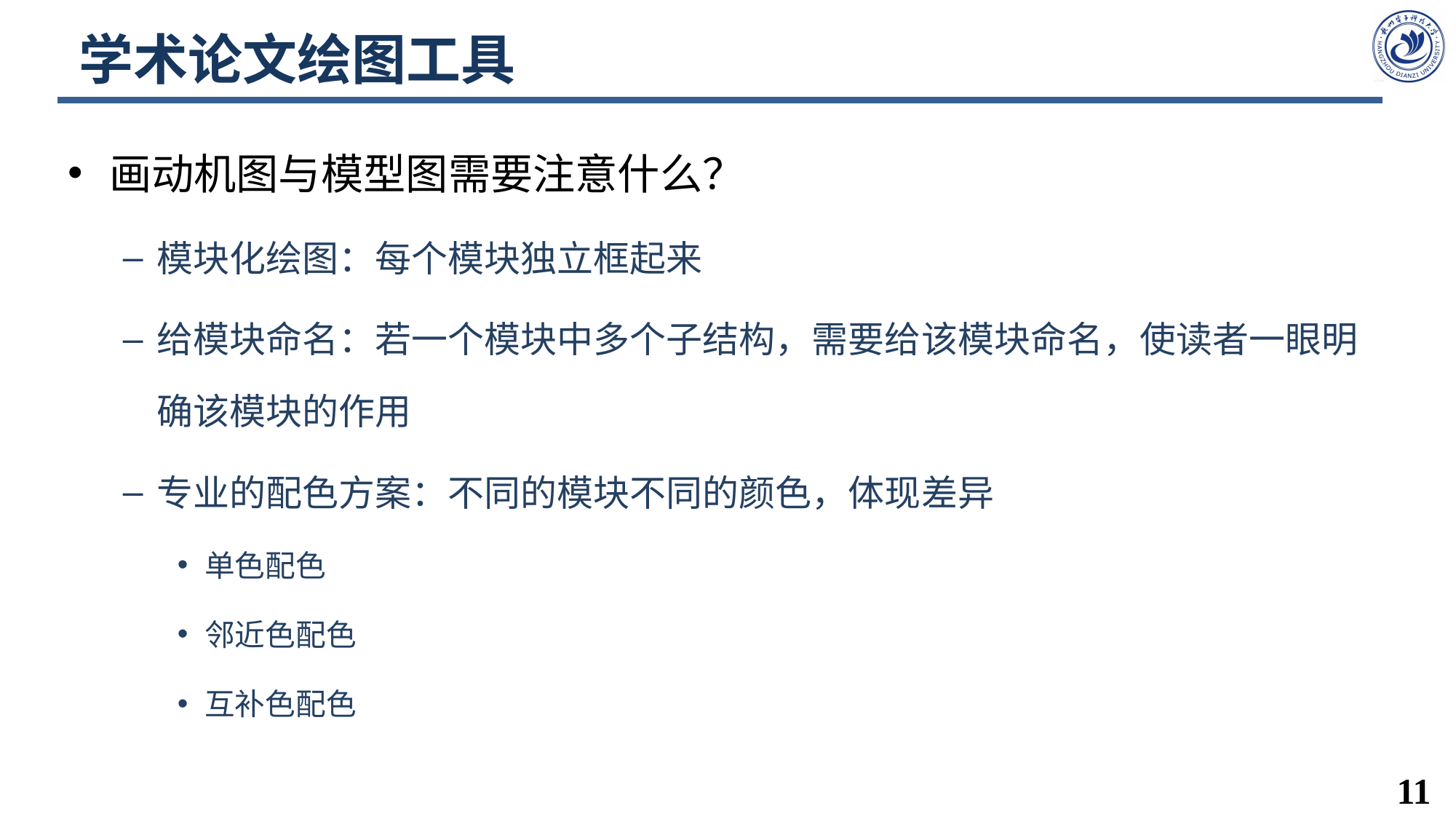

# 学术论文绘图工具
画动机图与模型图需要注意什么？
模块化绘图：每个模块独立框起来
给模块命名：若一个模块中多个子结构，需要给该模块命名，使读者一眼明确该模块的作用
专业的配色方案：不同的模块不同的颜色，体现差异
单色配色
邻近色配色
互补色配色
11